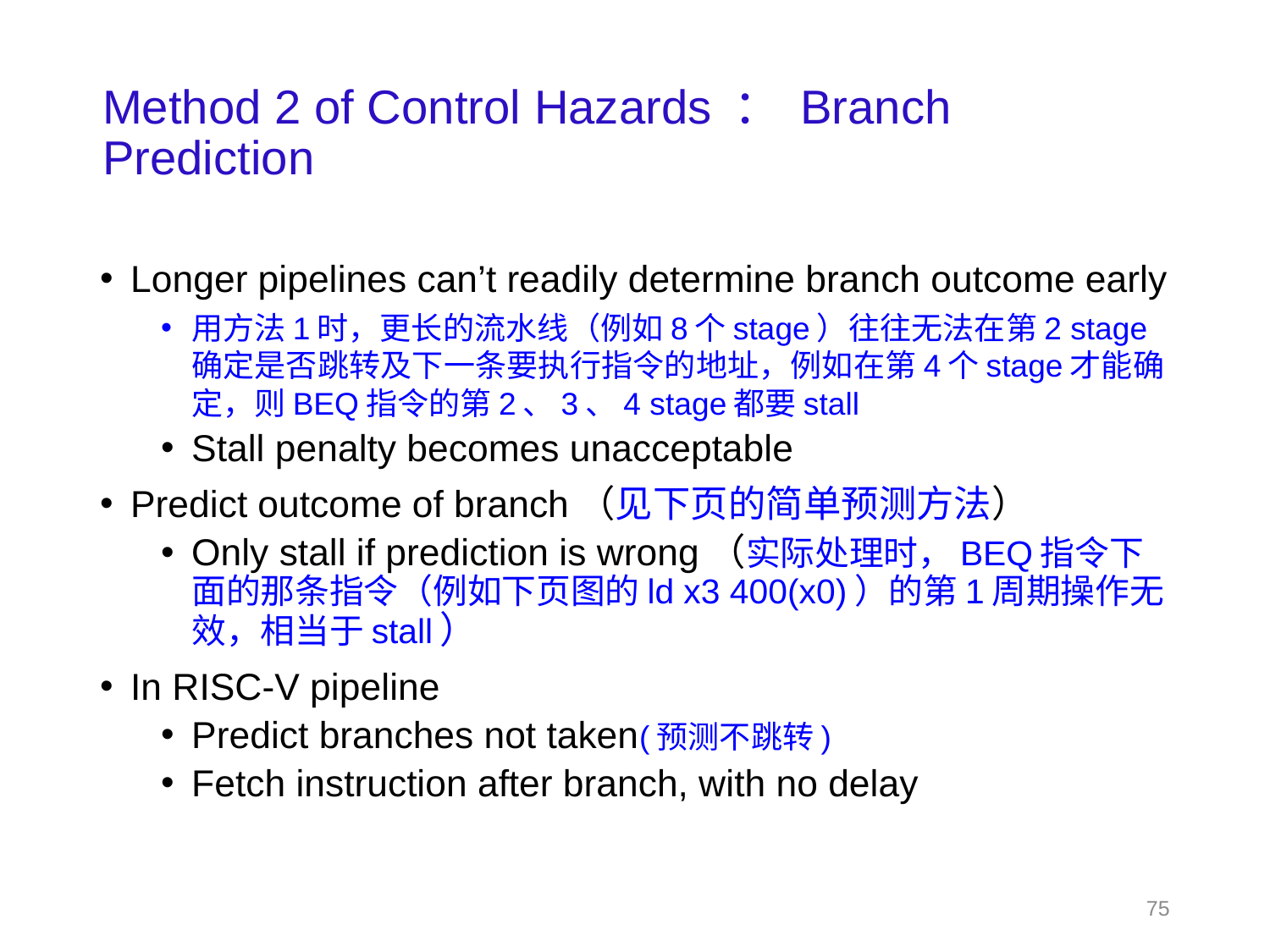

# Method 2 of Control Hazards ： Branch Prediction
Longer pipelines can’t readily determine branch outcome early
用方法1时，更长的流水线（例如8个stage）往往无法在第2 stage确定是否跳转及下一条要执行指令的地址，例如在第4个stage才能确定，则BEQ指令的第2、3、4 stage都要stall
Stall penalty becomes unacceptable
Predict outcome of branch（见下页的简单预测方法）
Only stall if prediction is wrong（实际处理时，BEQ指令下面的那条指令（例如下页图的ld x3 400(x0)）的第1周期操作无效，相当于stall）
In RISC-V pipeline
Predict branches not taken(预测不跳转)
Fetch instruction after branch, with no delay
75